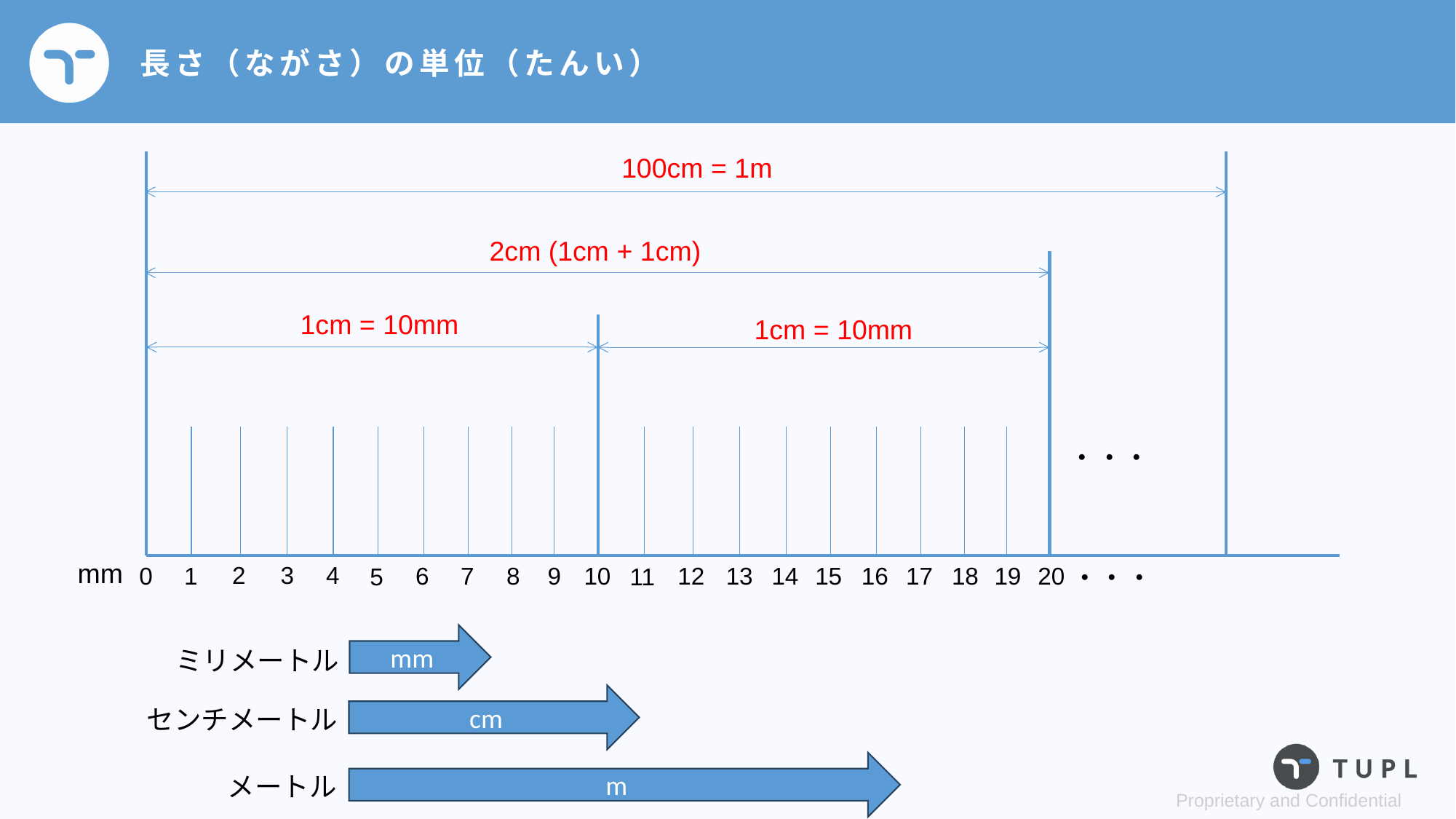

# 長さ（ながさ）の単位（たんい）
100cm = 1m
2cm (1cm + 1cm)
1cm = 10mm
1cm = 10mm
・・・
mm
3
4
2
19
20
18
17
16
15
13
14
0
1
12
・・・
6
7
8
9
10
11
5
mm
ミリメートル
cm
センチメートル
m
メートル